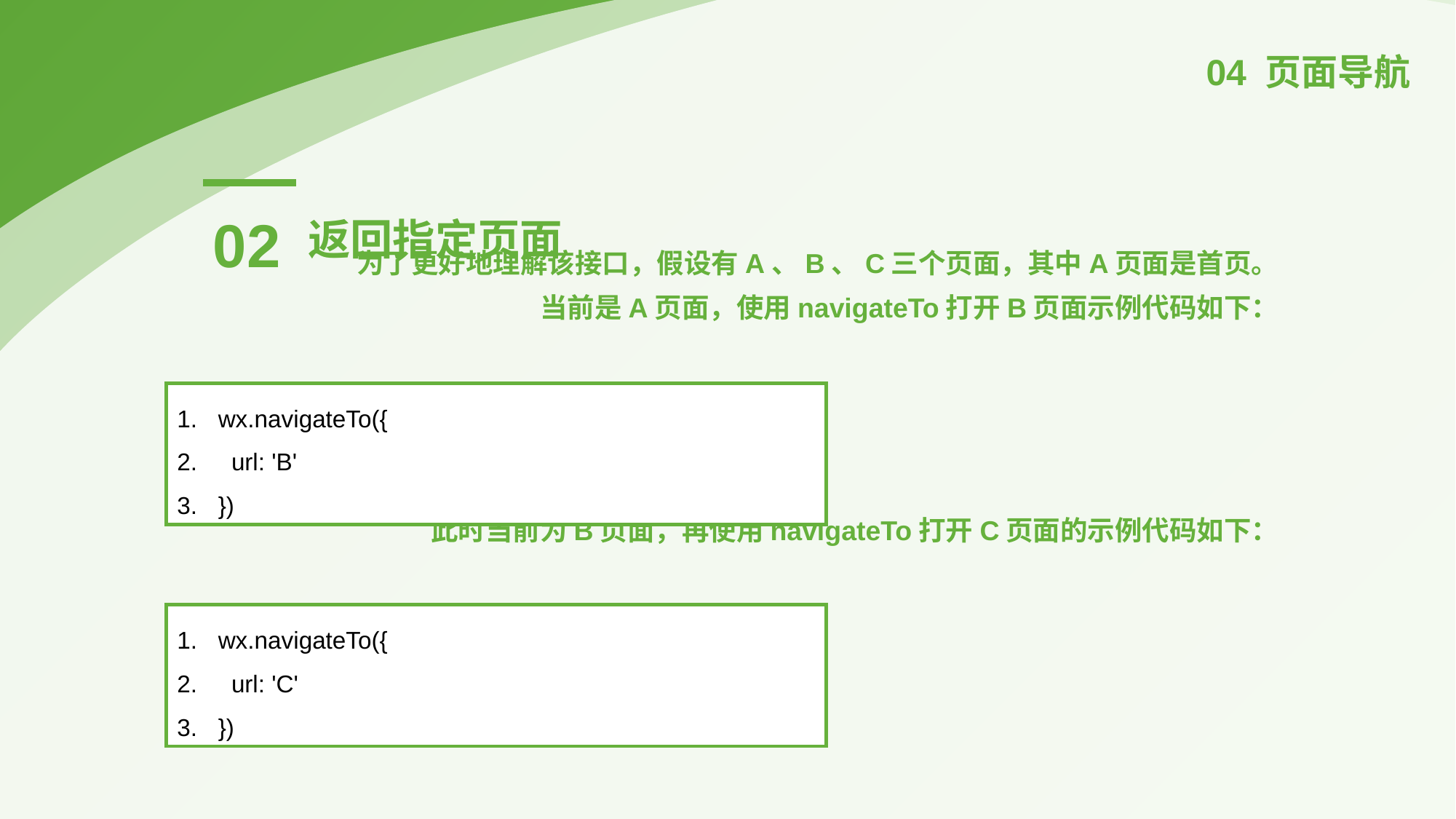

04 页面导航
02

返回指定页面
为了更好地理解该接口，假设有A、B、C三个页面，其中A页面是首页。
当前是A页面，使用navigateTo打开B页面示例代码如下：

此时当前为B页面，再使用navigateTo打开C页面的示例代码如下：

wx.navigateTo({
  url: 'B'
})
wx.navigateTo({
  url: 'C'
})